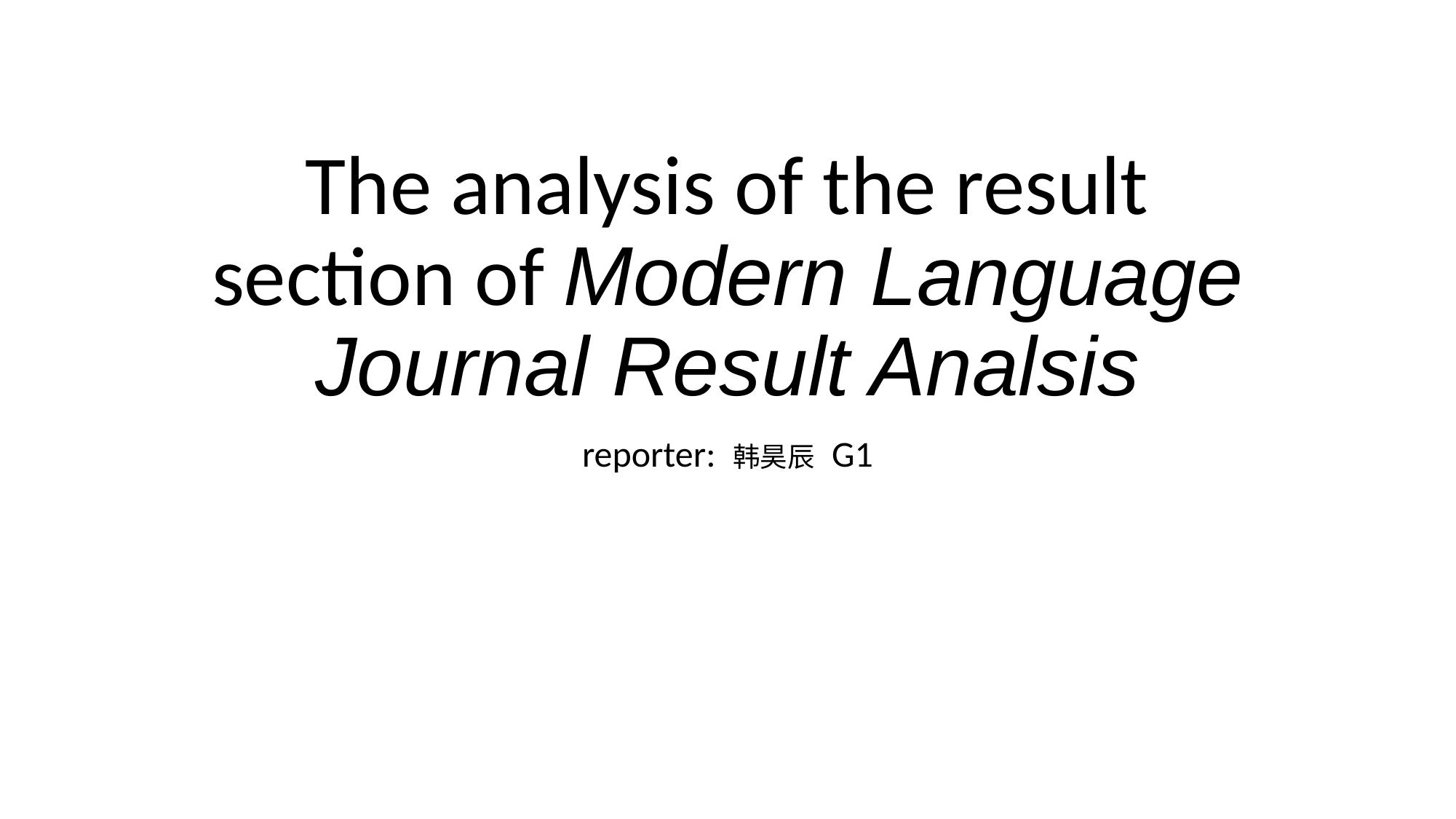

# The analysis of the result section of Modern Language Journal Result Analsis
reporter: 韩昊辰 G1